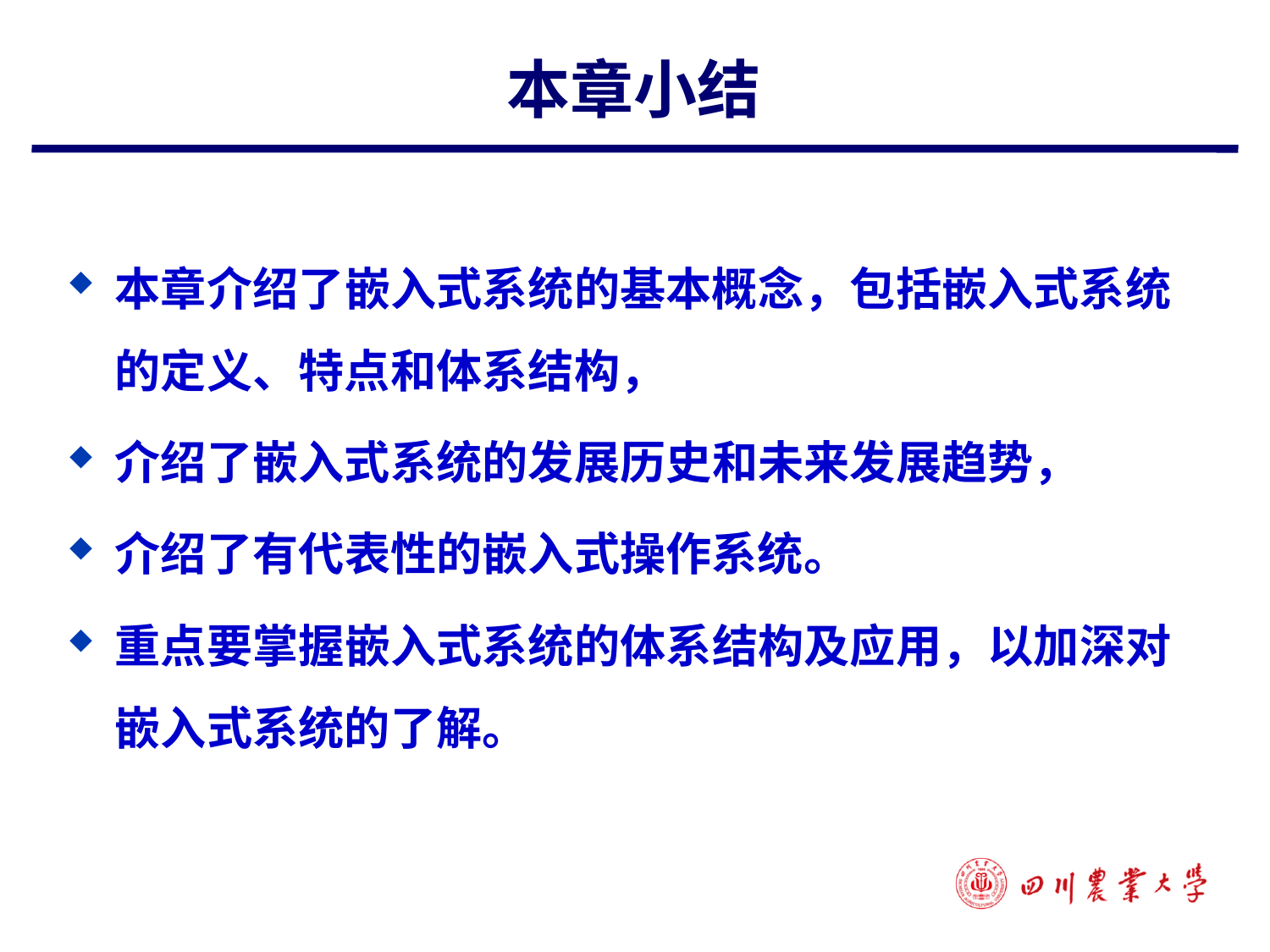

# 本章小结
本章介绍了嵌入式系统的基本概念，包括嵌入式系统的定义、特点和体系结构，
介绍了嵌入式系统的发展历史和未来发展趋势，
介绍了有代表性的嵌入式操作系统。
重点要掌握嵌入式系统的体系结构及应用，以加深对嵌入式系统的了解。